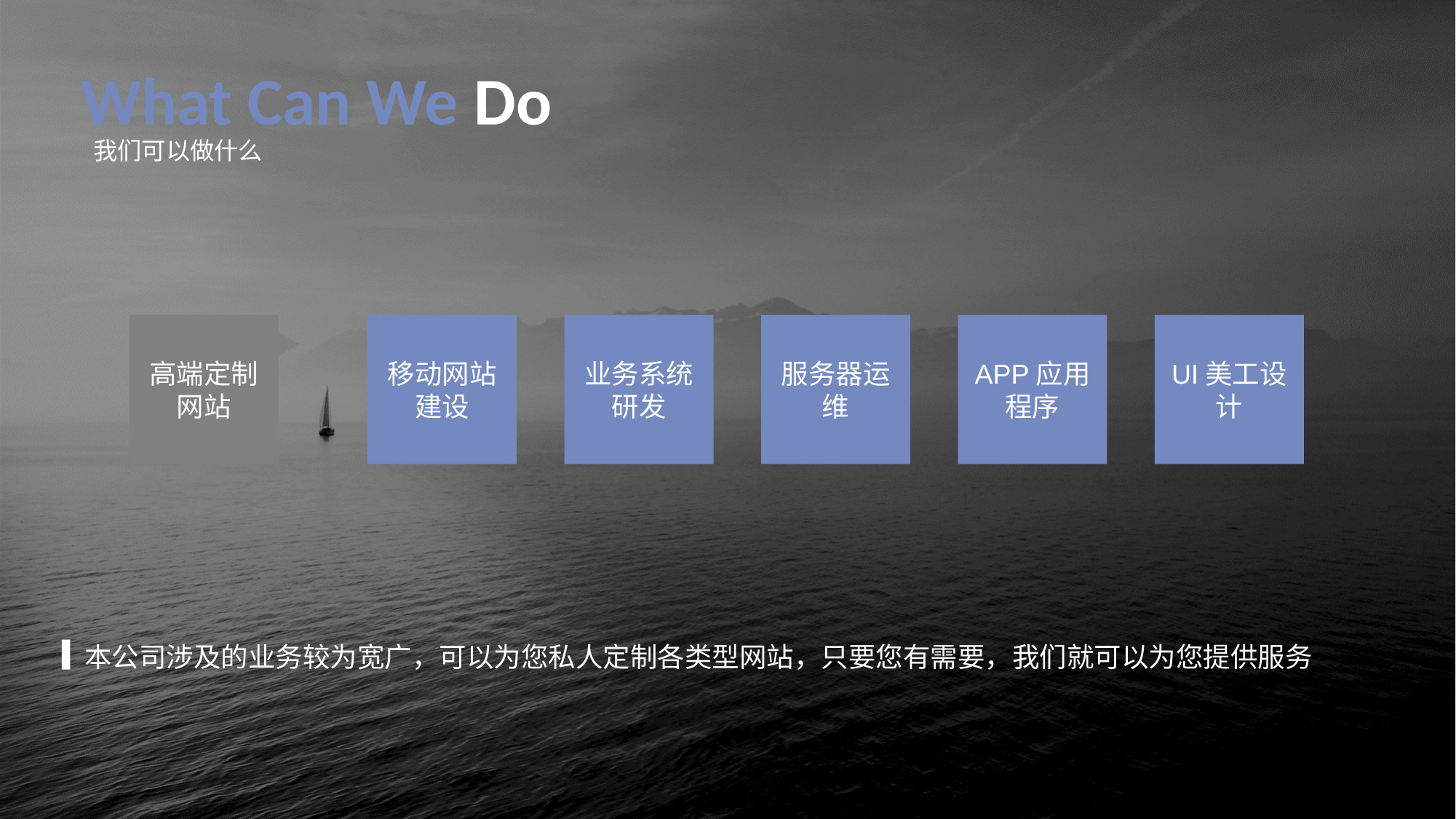

What Can We Do
我们可以做什么
高端定制网站

移动网站建设
业务系统研发
服务器运维
APP应用程序
UI美工设计
本公司涉及的业务较为宽广，可以为您私人定制各类型网站，只要您有需要，我们就可以为您提供服务